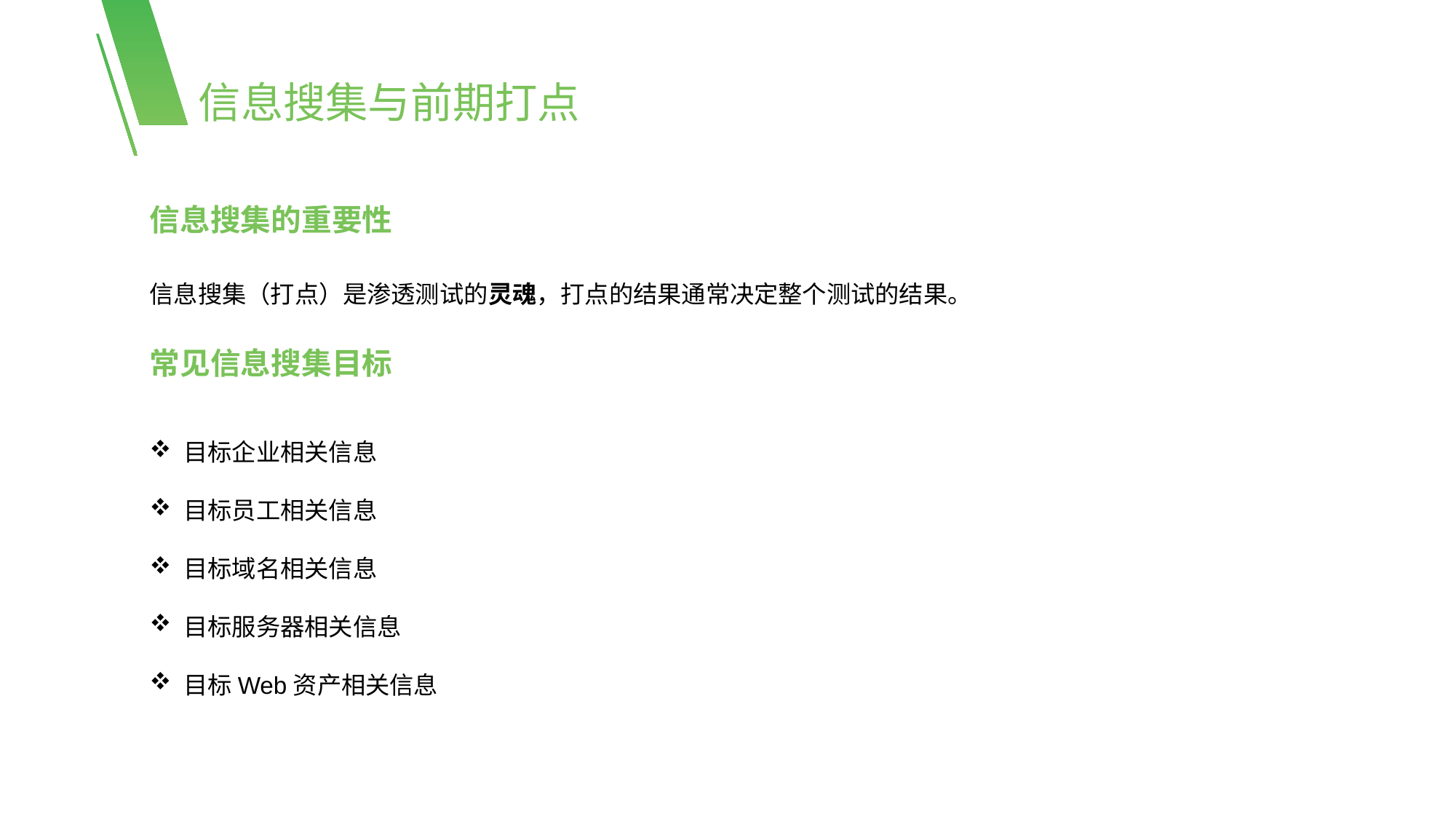

信息搜集与前期打点
信息搜集的重要性
信息搜集（打点）是渗透测试的灵魂，打点的结果通常决定整个测试的结果。
常见信息搜集目标
目标企业相关信息
目标员工相关信息
目标域名相关信息
目标服务器相关信息
目标Web资产相关信息